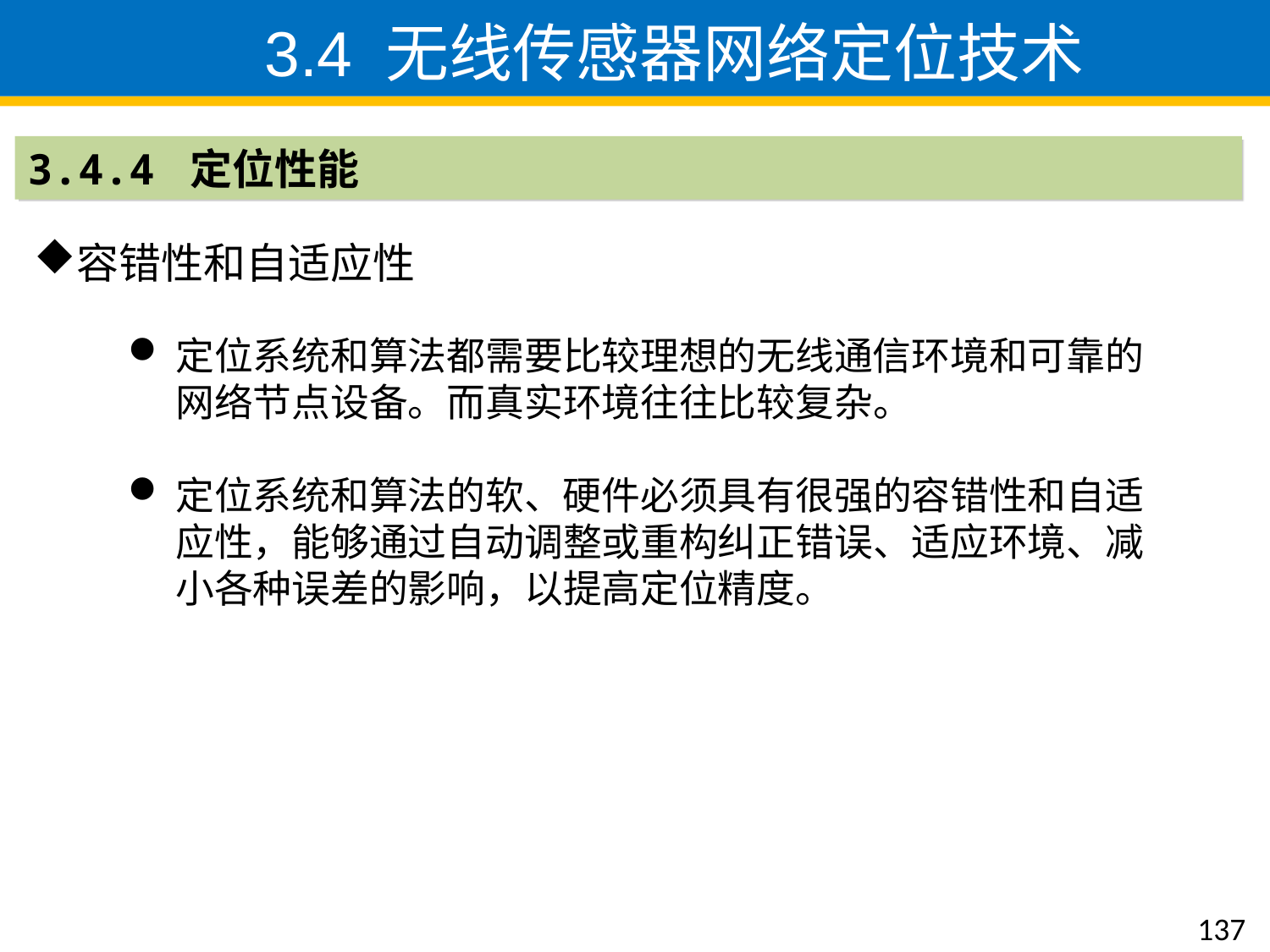

3.4 无线传感器网络定位技术

3.4.4 定位性能
容错性和自适应性
定位系统和算法都需要比较理想的无线通信环境和可靠的网络节点设备。而真实环境往往比较复杂。

定位系统和算法的软、硬件必须具有很强的容错性和自适应性，能够通过自动调整或重构纠正错误、适应环境、减小各种误差的影响，以提高定位精度。
137